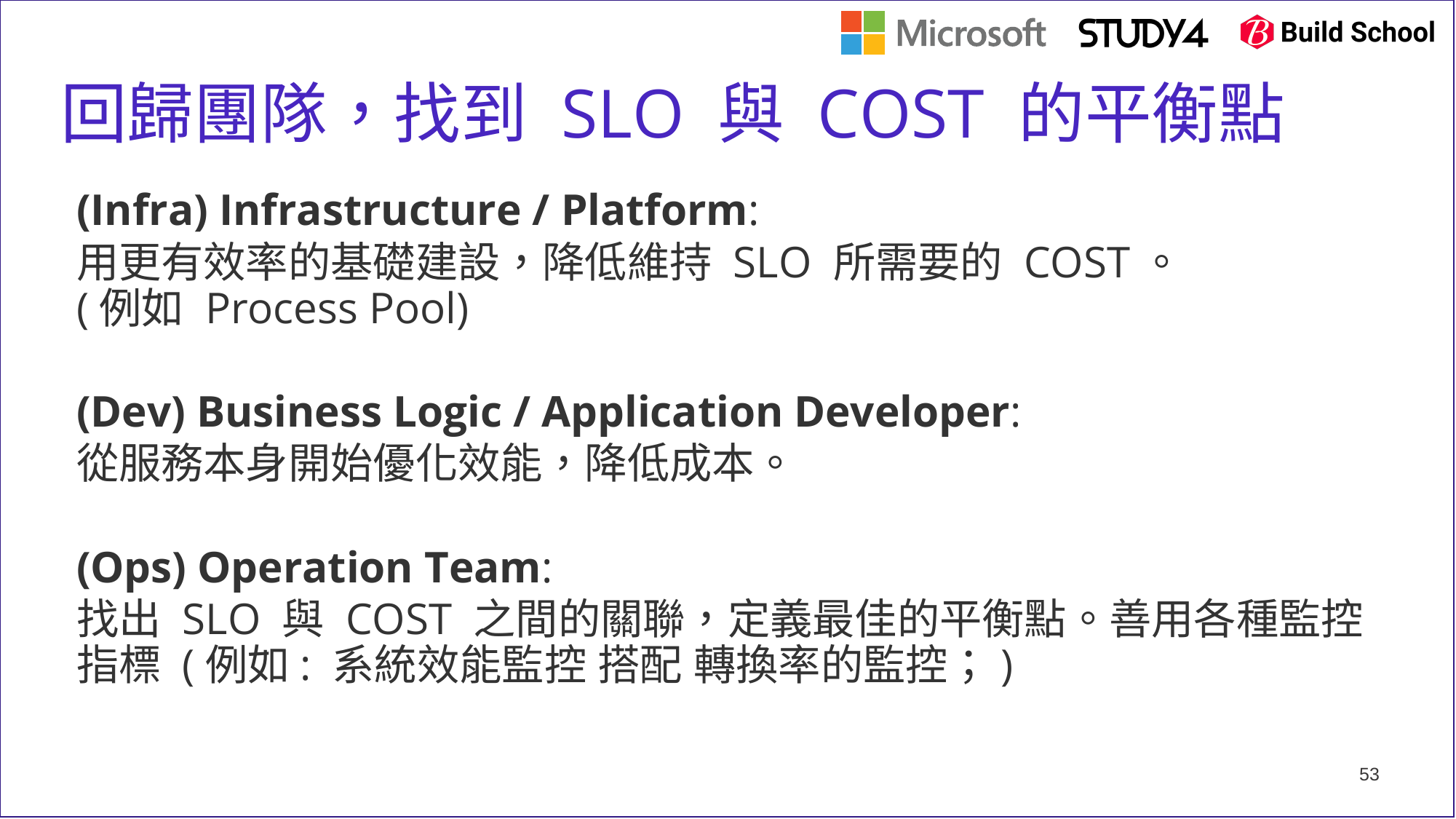

# 回歸團隊，找到 SLO 與 COST 的平衡點
(Infra) Infrastructure / Platform:
用更有效率的基礎建設，降低維持 SLO 所需要的 COST。
(例如 Process Pool)

(Dev) Business Logic / Application Developer:
從服務本身開始優化效能，降低成本。

(Ops) Operation Team:
找出 SLO 與 COST 之間的關聯，定義最佳的平衡點。善用各種監控指標 (例如: 系統效能監控 搭配 轉換率的監控；)
53